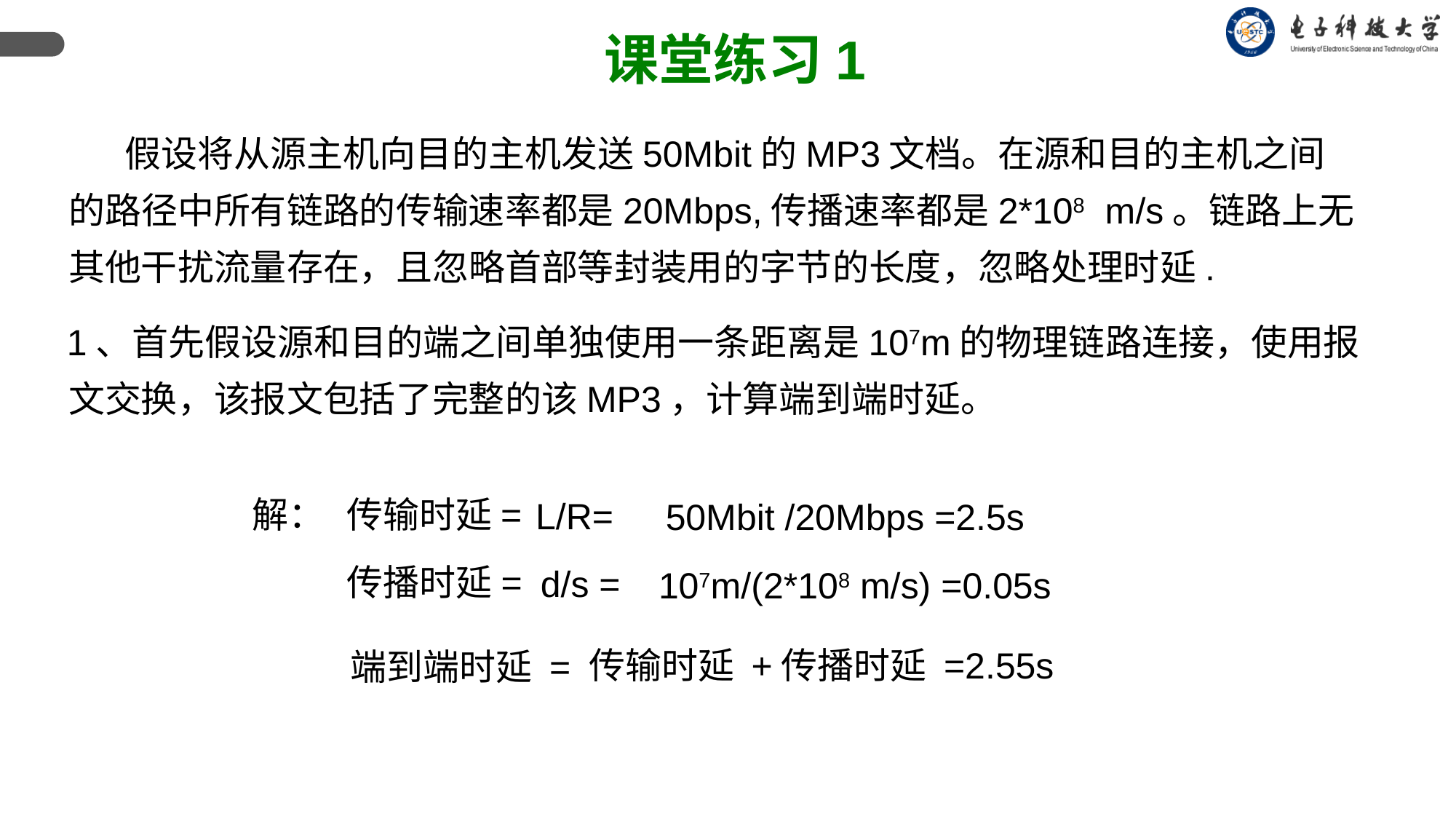

课堂练习1
      假设将从源主机向目的主机发送50Mbit的MP3文档。在源和目的主机之间的路径中所有链路的传输速率都是20Mbps,传播速率都是2*108  m/s。链路上无其他干扰流量存在，且忽略首部等封装用的字节的长度，忽略处理时延.
1、首先假设源和目的端之间单独使用一条距离是107m的物理链路连接，使用报文交换，该报文包括了完整的该MP3，计算端到端时延。

解：
传输时延=
L/R=
50Mbit /20Mbps =2.5s
传播时延=
d/s =
107m/(2*108 m/s) =0.05s
传输时延 +传播时延 =2.55s
端到端时延 =